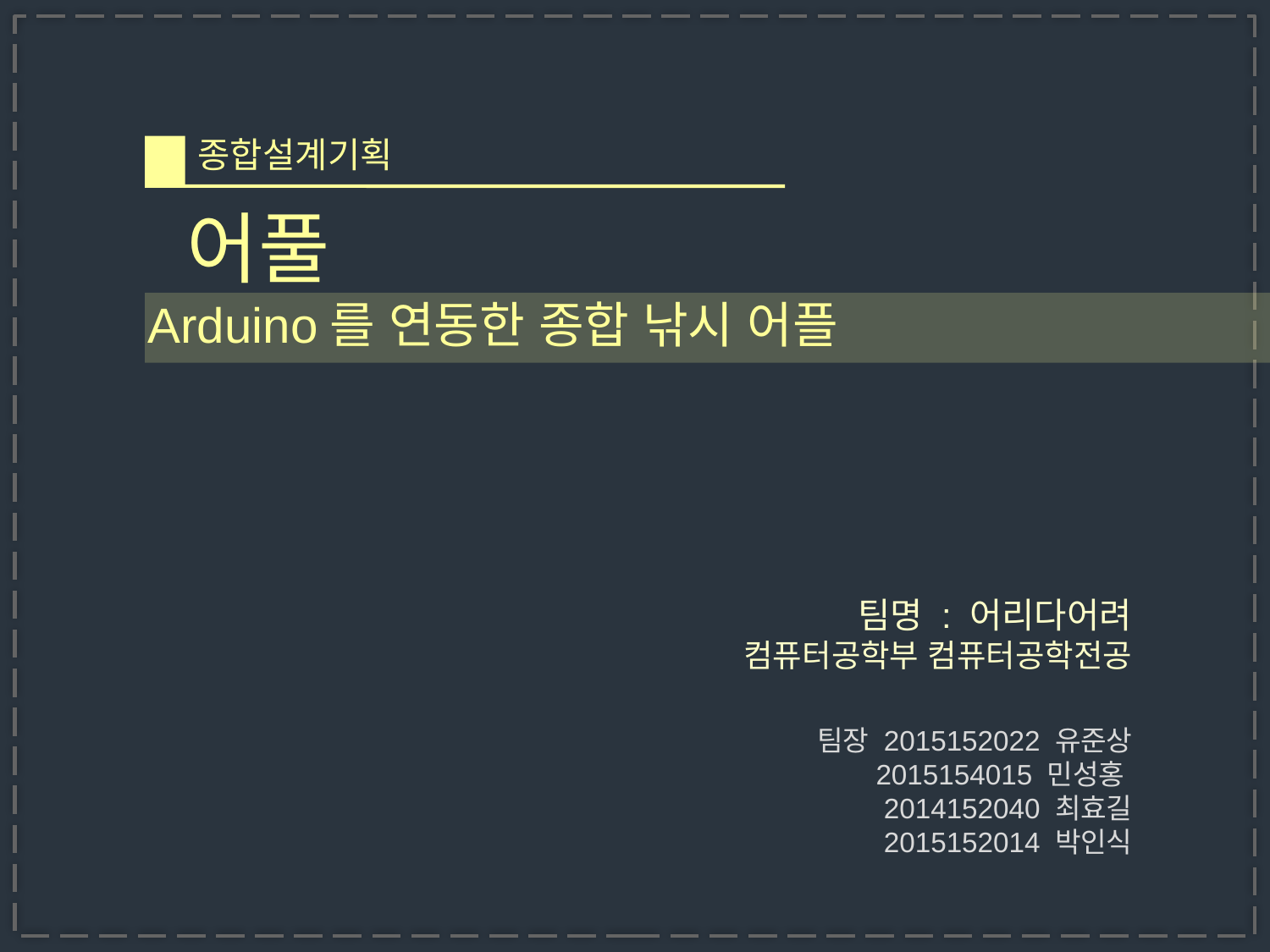

종합설계기획

Arduino를 연동한 종합 낚시 어플
어플명
종합설계기획

 어풀
Arduino를 연동한 종합 낚시 어플

흐르는 강물을 거꾸로 거슬러 오르는 연어들
컴퓨터공학부 컴퓨터공학전공
2015152022 유준상
2015154015 민성홍
2014152040 최효길
2015152014 박인식
팀명 : 어리다어려
컴퓨터공학부 컴퓨터공학전공
팀장 2015152022 유준상
2015154015 민성홍
2014152040 최효길
2015152014 박인식